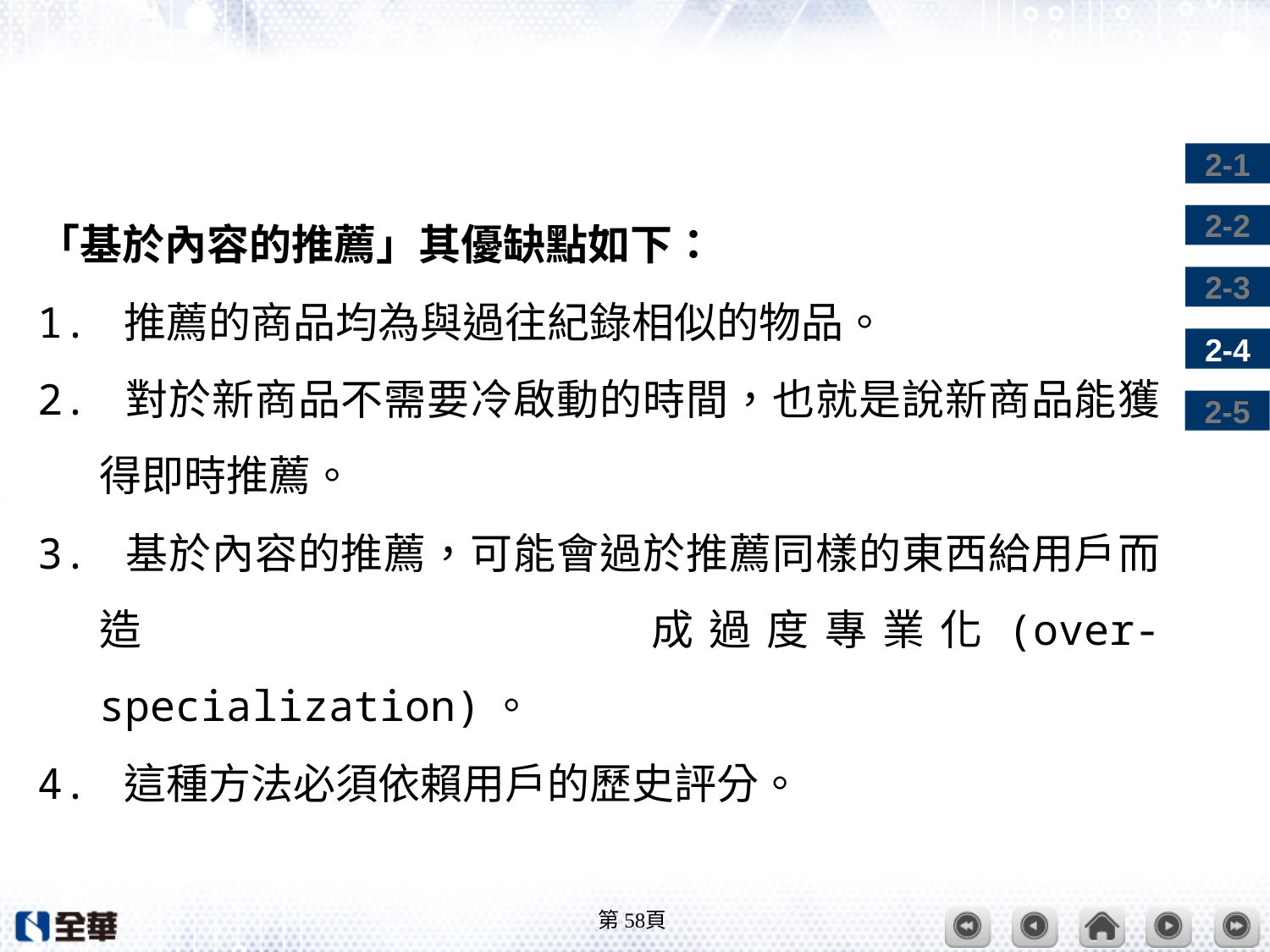

#
「基於內容的推薦」其優缺點如下：
1. 推薦的商品均為與過往紀錄相似的物品。
2. 對於新商品不需要冷啟動的時間，也就是說新商品能獲得即時推薦。
3. 基於內容的推薦，可能會過於推薦同樣的東西給用戶而造                    成過度專業化(over-specialization)。
4. 這種方法必須依賴用戶的歷史評分。